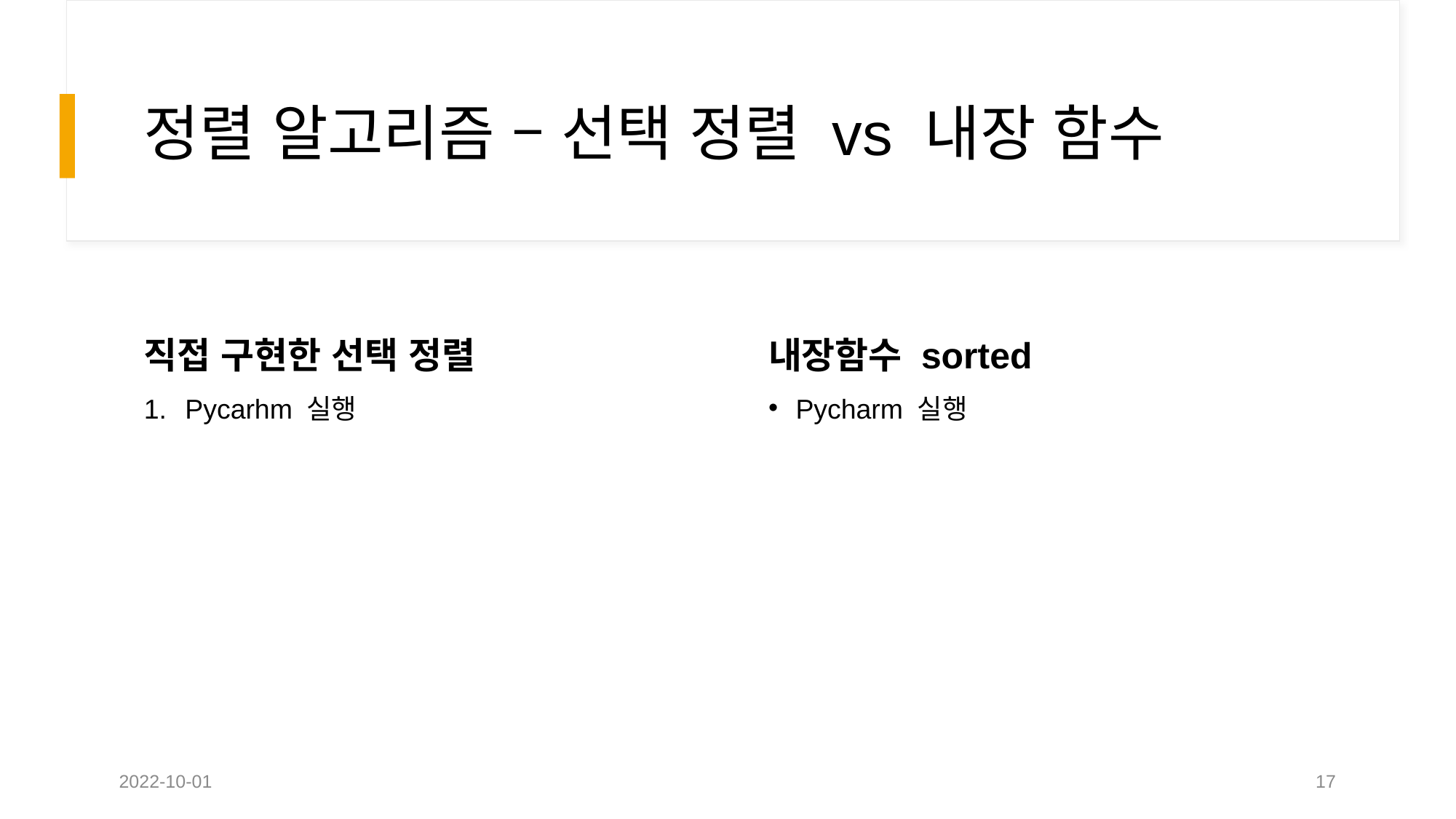

# 정렬 알고리즘 – 선택 정렬 vs 내장 함수
직접 구현한 선택 정렬
내장함수 sorted
Pycharm 실행
Pycarhm 실행
2022-10-01
17